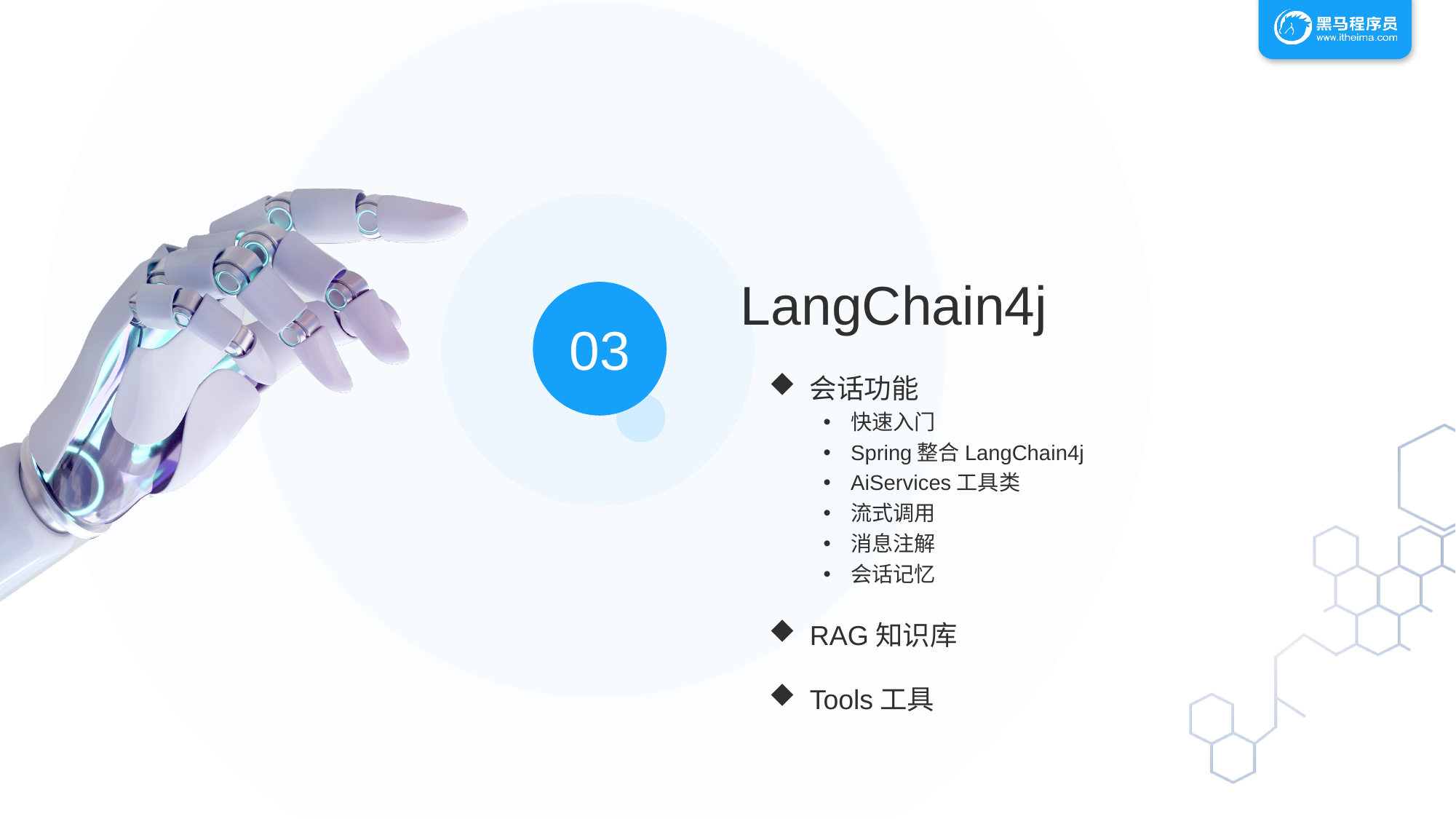

LangChain4j
03
会话功能
快速入门
Spring整合LangChain4j
AiServices工具类
流式调用
消息注解
会话记忆
RAG知识库
Tools工具